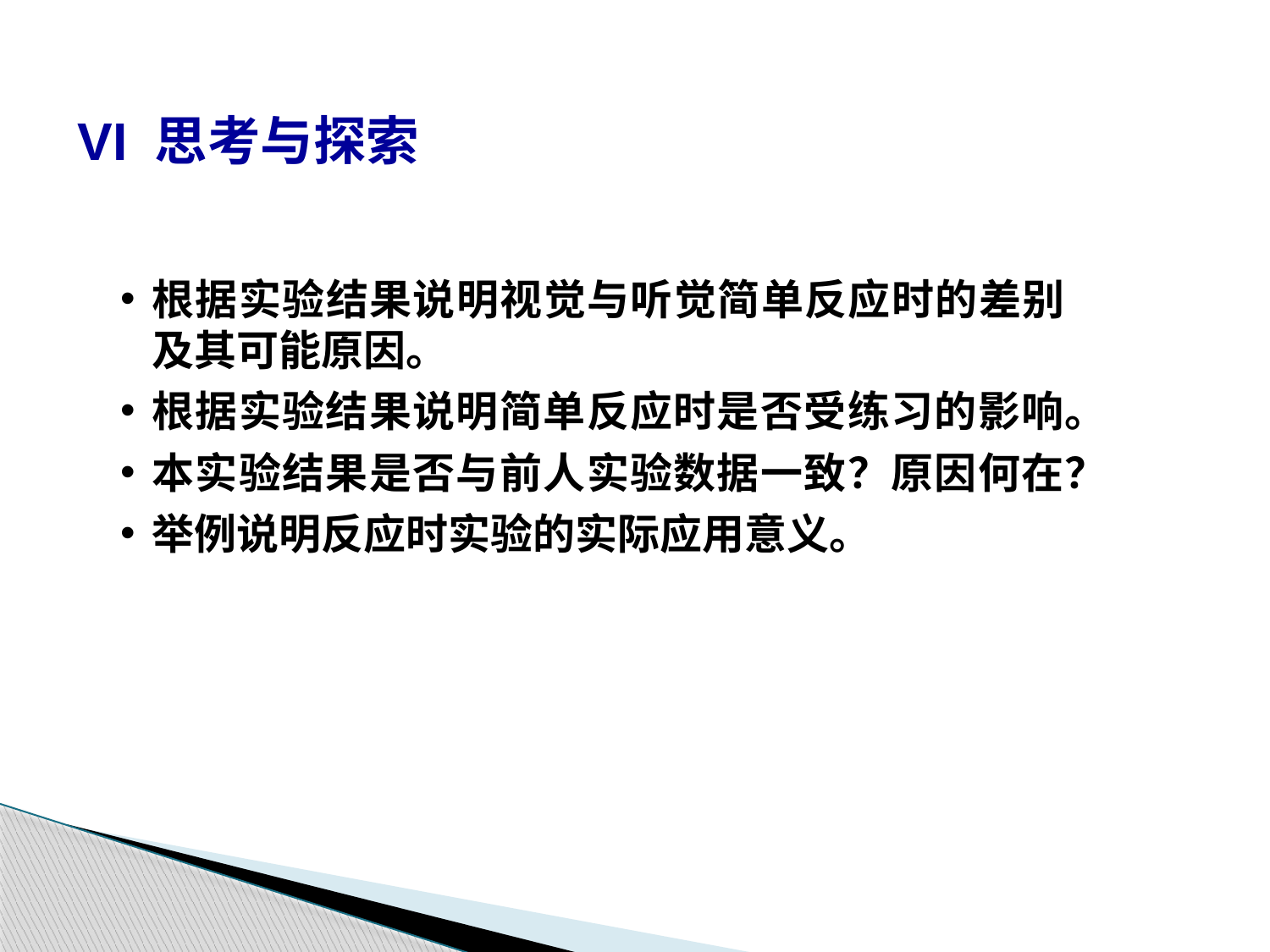

VI 思考与探索
根据实验结果说明视觉与听觉简单反应时的差别及其可能原因。
根据实验结果说明简单反应时是否受练习的影响。
本实验结果是否与前人实验数据一致？原因何在？
举例说明反应时实验的实际应用意义。